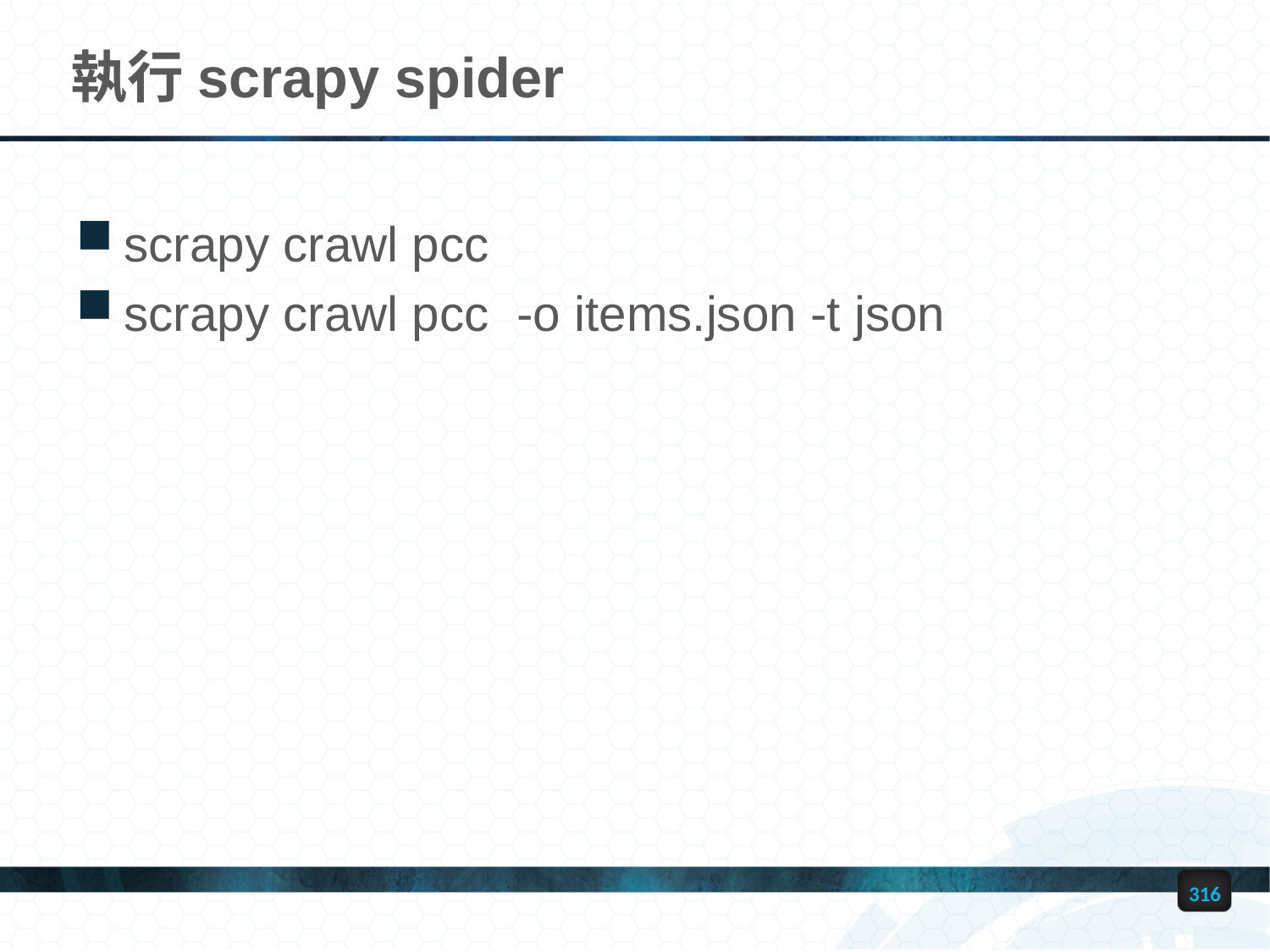

# 執行scrapy spider
scrapy crawl pcc
scrapy crawl pcc  -o items.json -t json
316